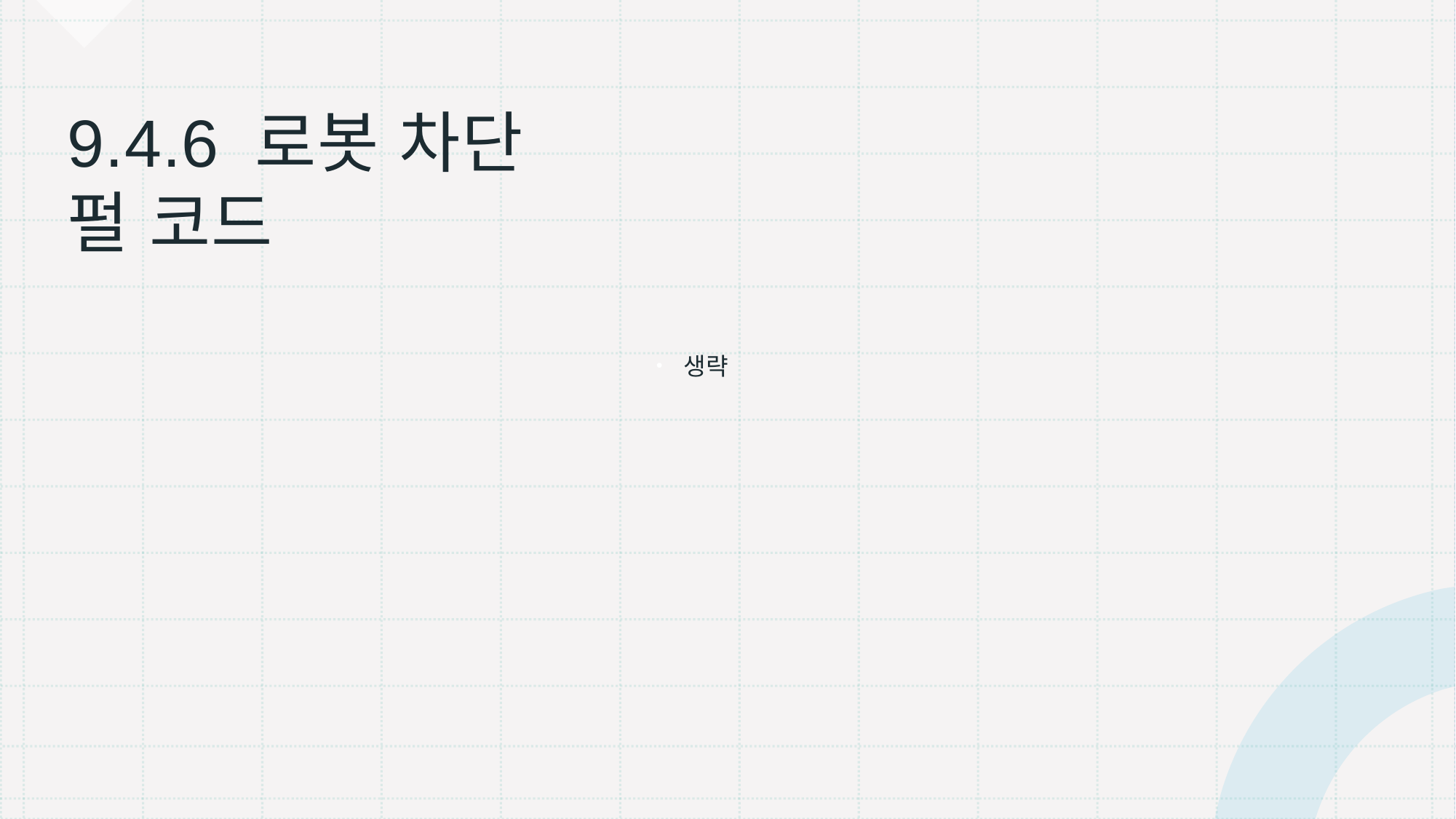

생략

# 9.4.6 로봇 차단 펄 코드